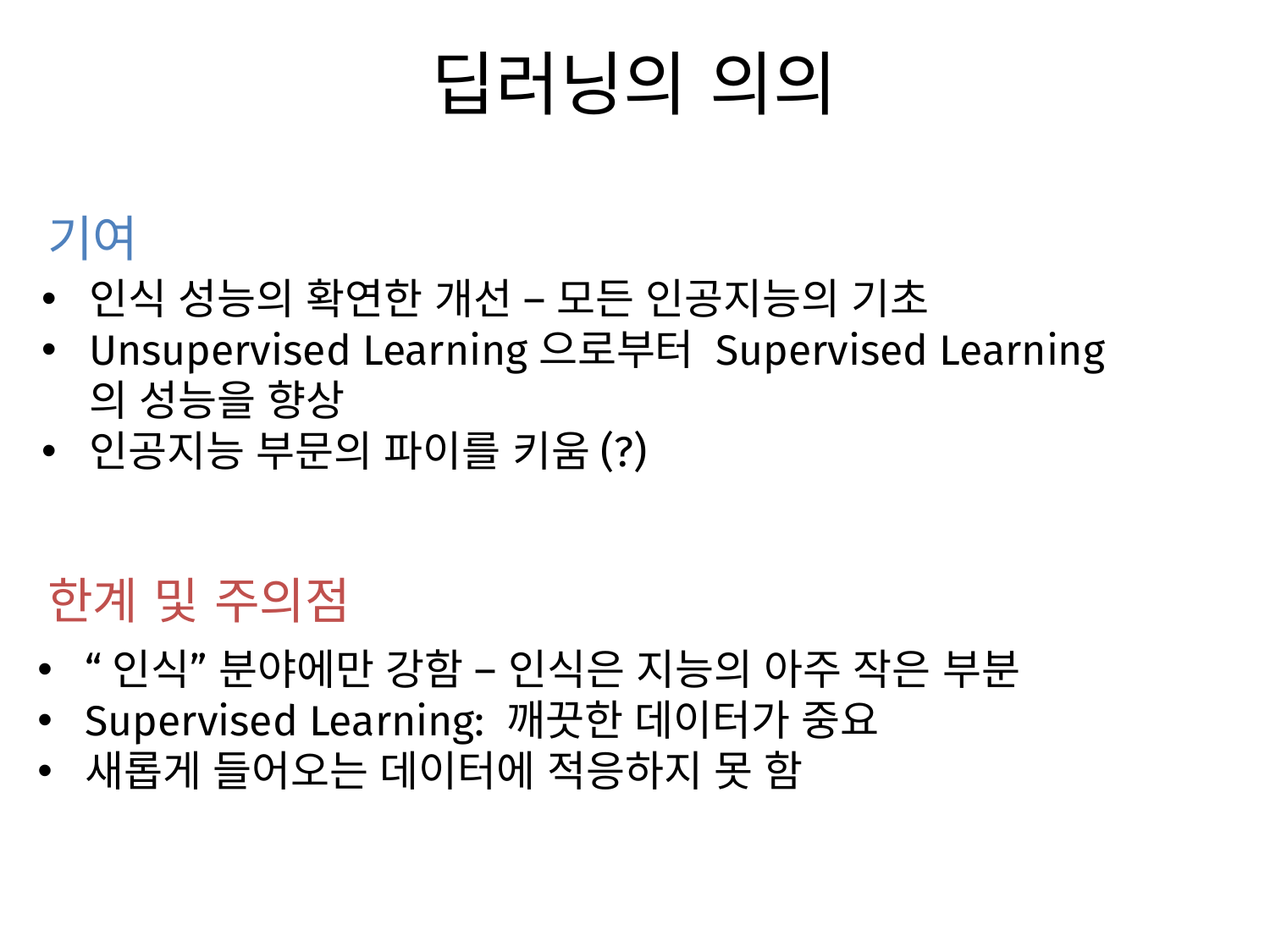

# 딥러닝의 의의
기여
인식 성능의 확연한 개선 – 모든 인공지능의 기초
Unsupervised Learning으로부터 Supervised Learning의 성능을 향상
인공지능 부문의 파이를 키움(?)

한계 및 주의점
“인식” 분야에만 강함 – 인식은 지능의 아주 작은 부분
Supervised Learning: 깨끗한 데이터가 중요
새롭게 들어오는 데이터에 적응하지 못 함